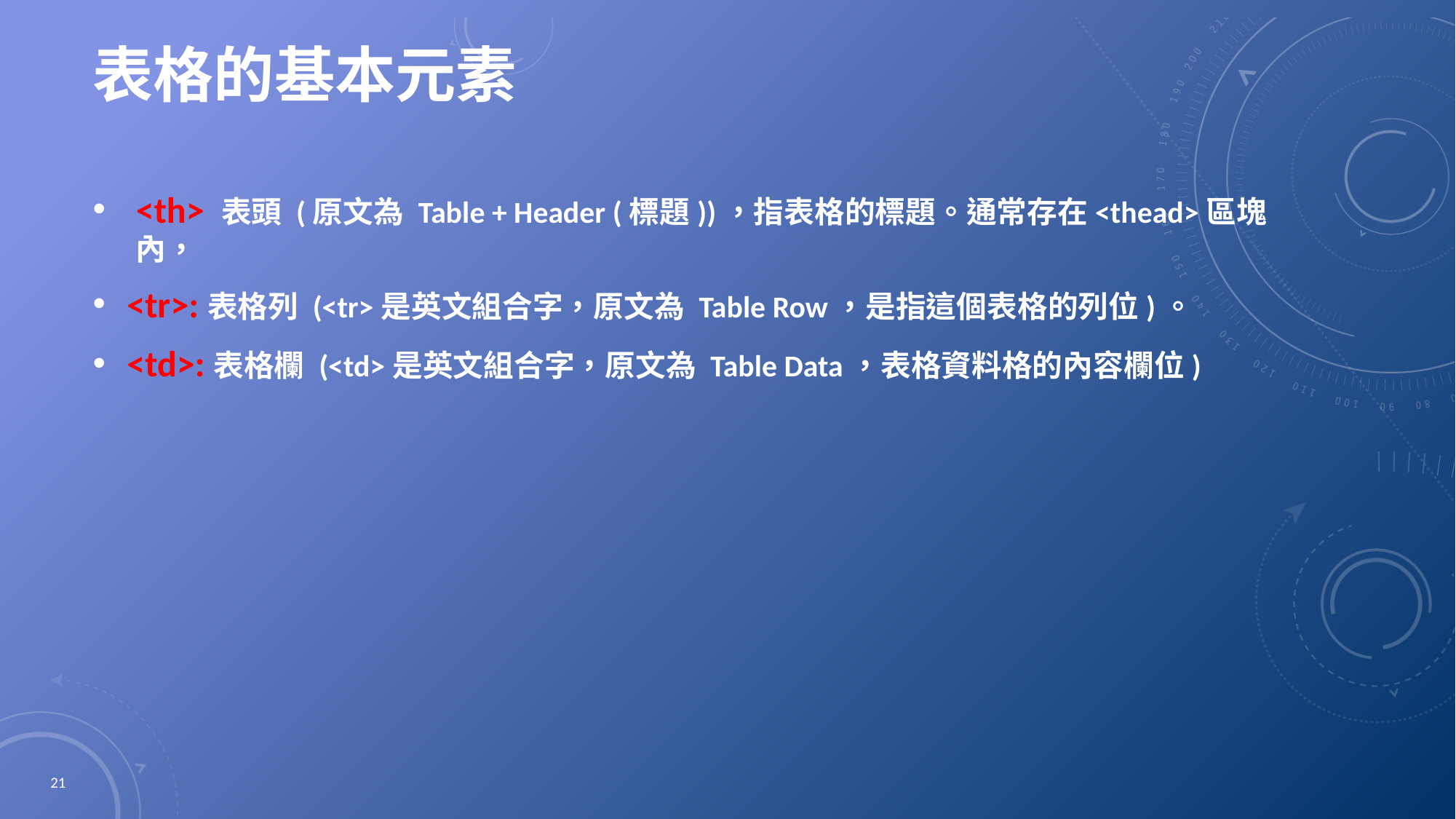

# 表格的基本元素
<th> 表頭 (原文為 Table + Header (標題))，指表格的標題。通常存在<thead>區塊內，
<tr>:表格列 (<tr>是英文組合字，原文為 Table Row，是指這個表格的列位)。
<td>:表格欄 (<td>是英文組合字，原文為 Table Data，表格資料格的內容欄位)

21